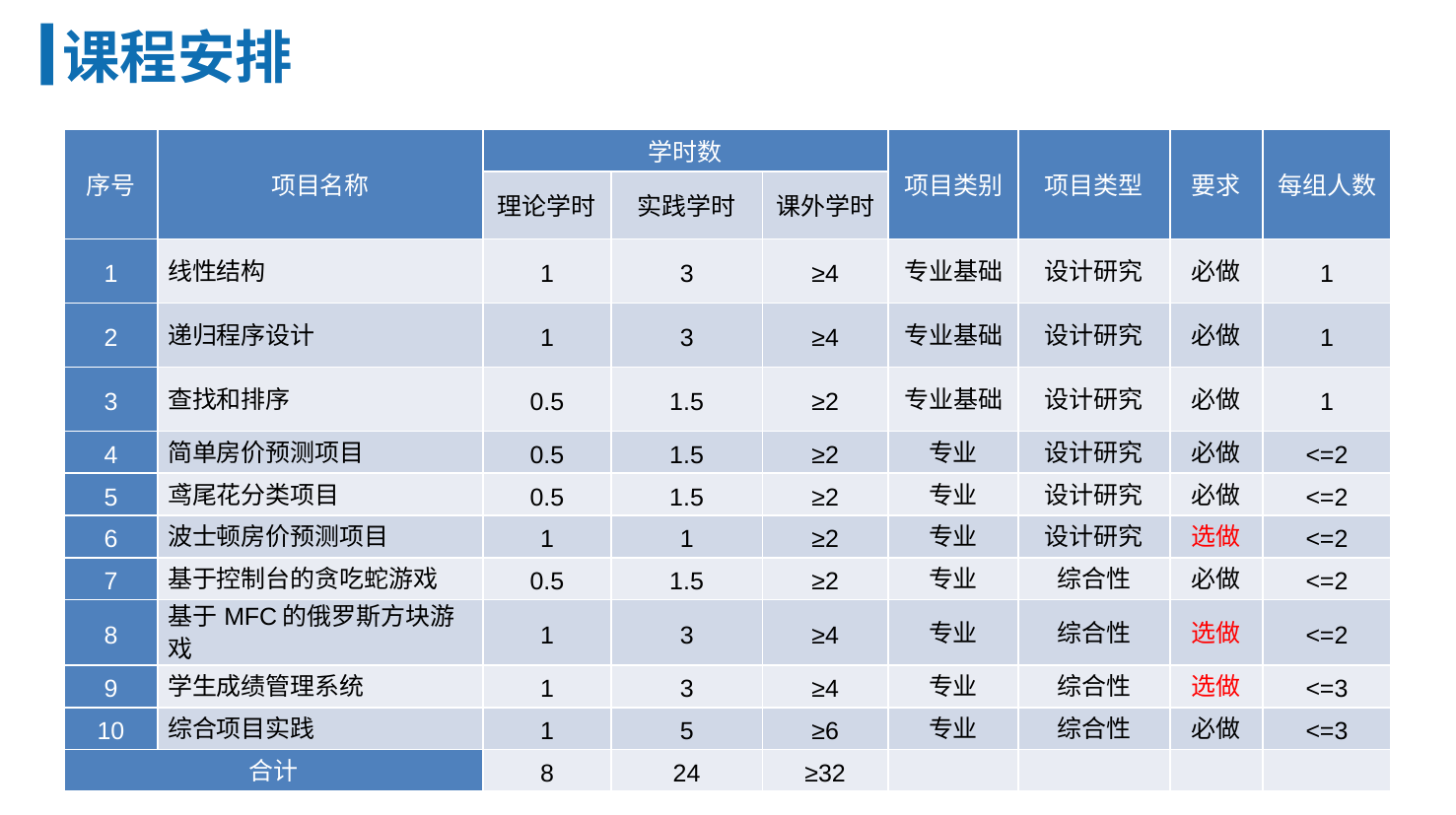

课程安排

| 序号 | 项目名称 | 学时数 |  |  | 项目类别 | 项目类型 | 要求 | 每组人数 |
| --- | --- | --- | --- | --- | --- | --- | --- | --- |
|  |  | 理论学时 | 实践学时 | 课外学时 |  |  |  |  |
| 1 | 线性结构 | 1 | 3 | ≥4 | 专业基础 | 设计研究 | 必做 | 1 |
| 2 | 递归程序设计 | 1 | 3 | ≥4 | 专业基础 | 设计研究 | 必做 | 1 |
| 3 | 查找和排序 | 0.5 | 1.5 | ≥2 | 专业基础 | 设计研究 | 必做 | 1 |
| 4 | 简单房价预测项目 | 0.5 | 1.5 | ≥2 | 专业 | 设计研究 | 必做 | <=2 |
| 5 | 鸢尾花分类项目 | 0.5 | 1.5 | ≥2 | 专业 | 设计研究 | 必做 | <=2 |
| 6 | 波士顿房价预测项目 | 1 | 1 | ≥2 | 专业 | 设计研究 | 选做 | <=2 |
| 7 | 基于控制台的贪吃蛇游戏 | 0.5 | 1.5 | ≥2 | 专业 | 综合性 | 必做 | <=2 |
| 8 | 基于MFC的俄罗斯方块游戏 | 1 | 3 | ≥4 | 专业 | 综合性 | 选做 | <=2 |
| 9 | 学生成绩管理系统 | 1 | 3 | ≥4 | 专业 | 综合性 | 选做 | <=3 |
| 10 | 综合项目实践 | 1 | 5 | ≥6 | 专业 | 综合性 | 必做 | <=3 |
| 合计 |  | 8 | 24 | ≥32 |  |  |  |  |